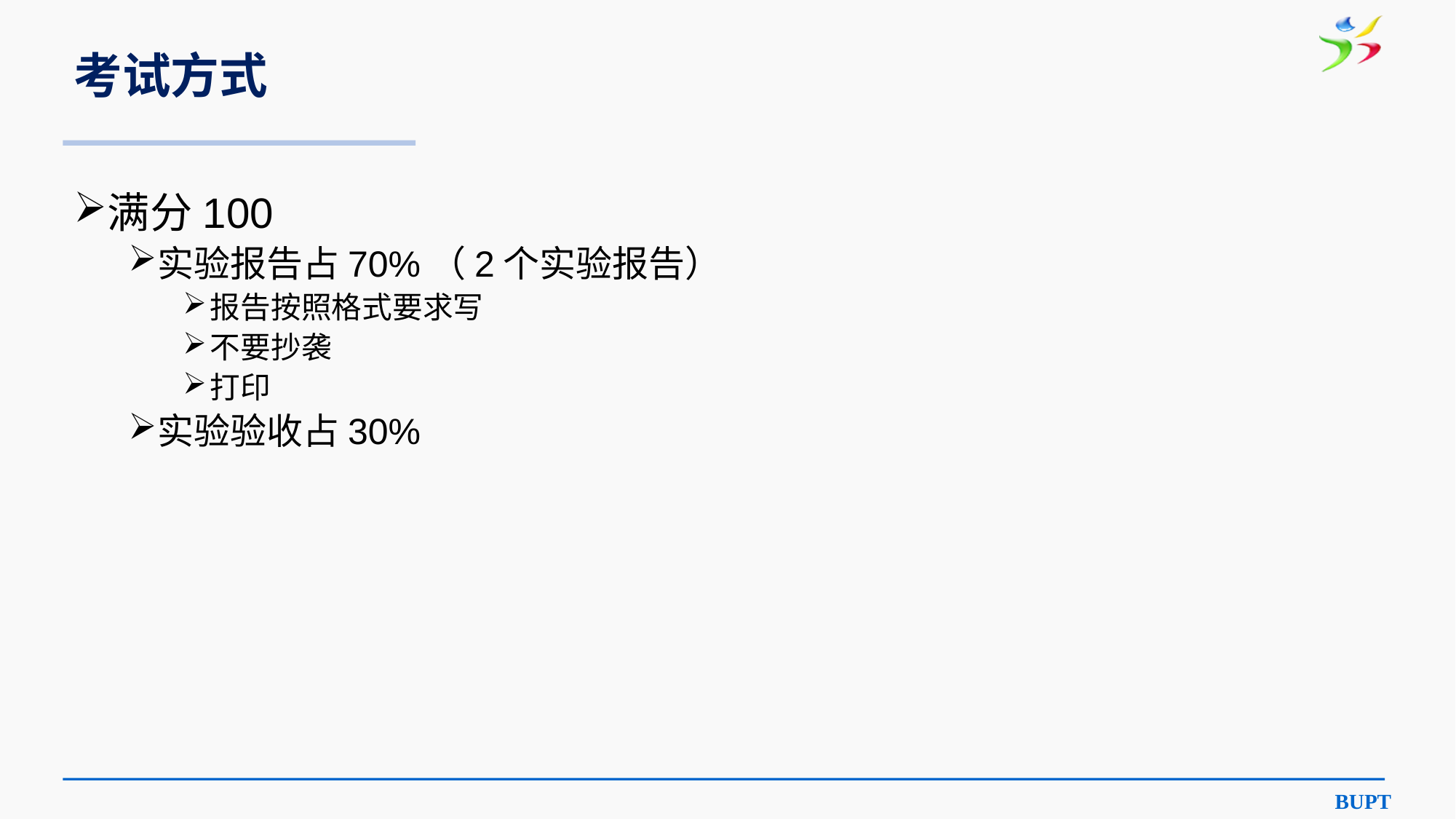

# 考试方式
满分100
实验报告占70%（2个实验报告）
报告按照格式要求写
不要抄袭
打印
实验验收占30%